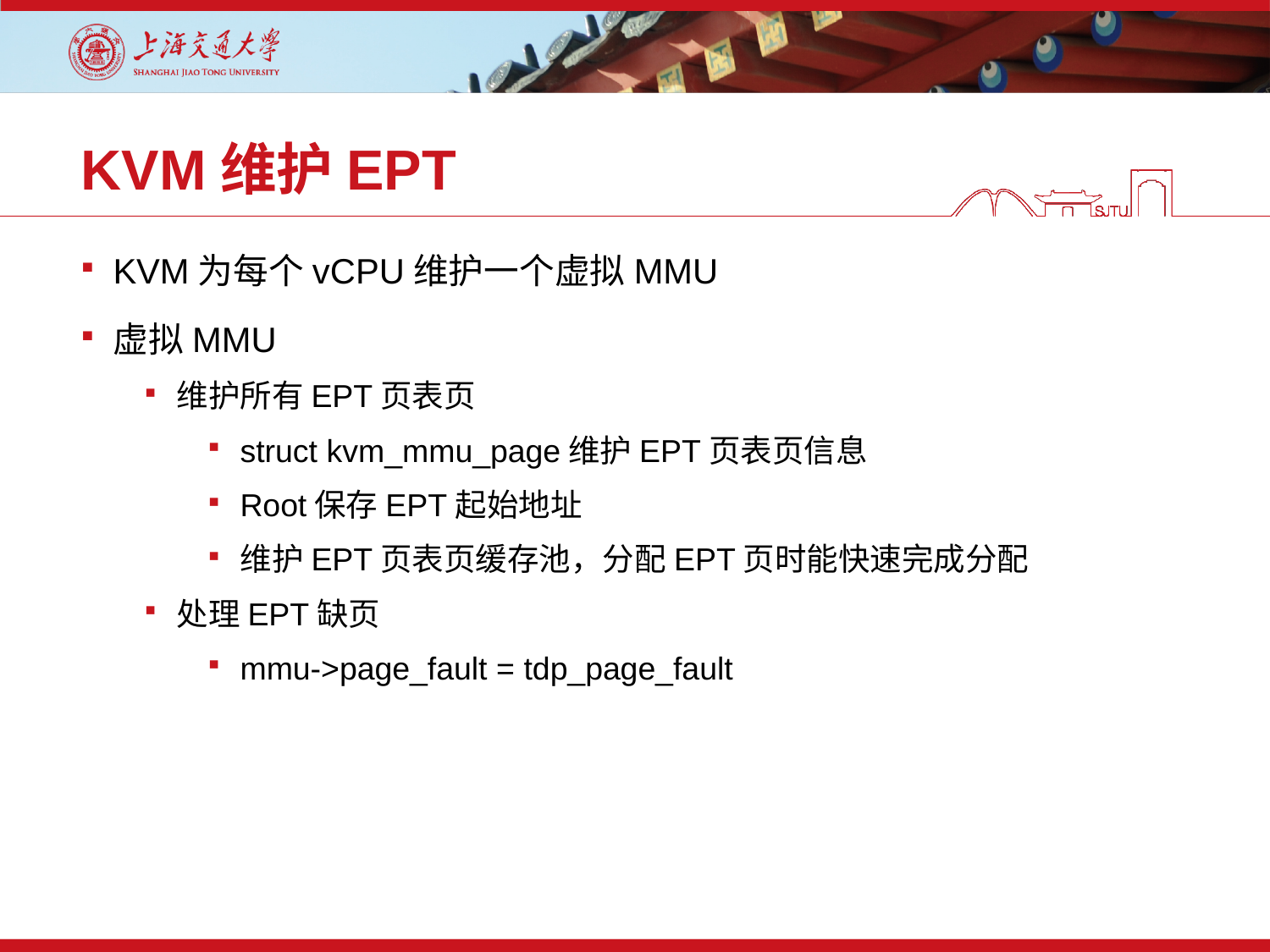

# KVM维护EPT
KVM为每个vCPU维护一个虚拟MMU
虚拟MMU
维护所有EPT页表页
struct kvm_mmu_page维护EPT页表页信息
Root保存EPT起始地址
维护EPT页表页缓存池，分配EPT页时能快速完成分配
处理EPT缺页
mmu->page_fault = tdp_page_fault